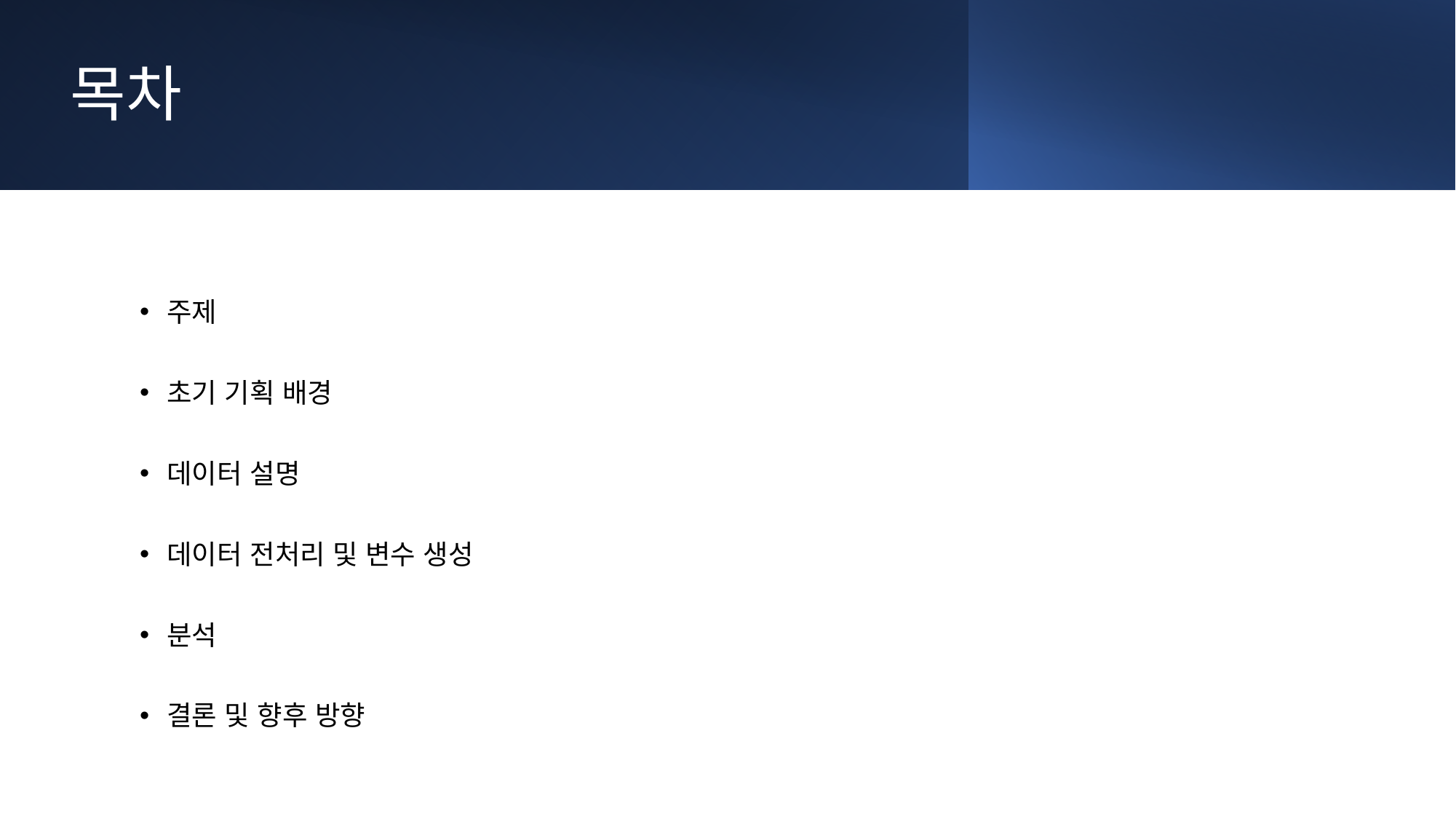

목차
주제
초기 기획 배경
데이터 설명
데이터 전처리 및 변수 생성
분석
결론 및 향후 방향